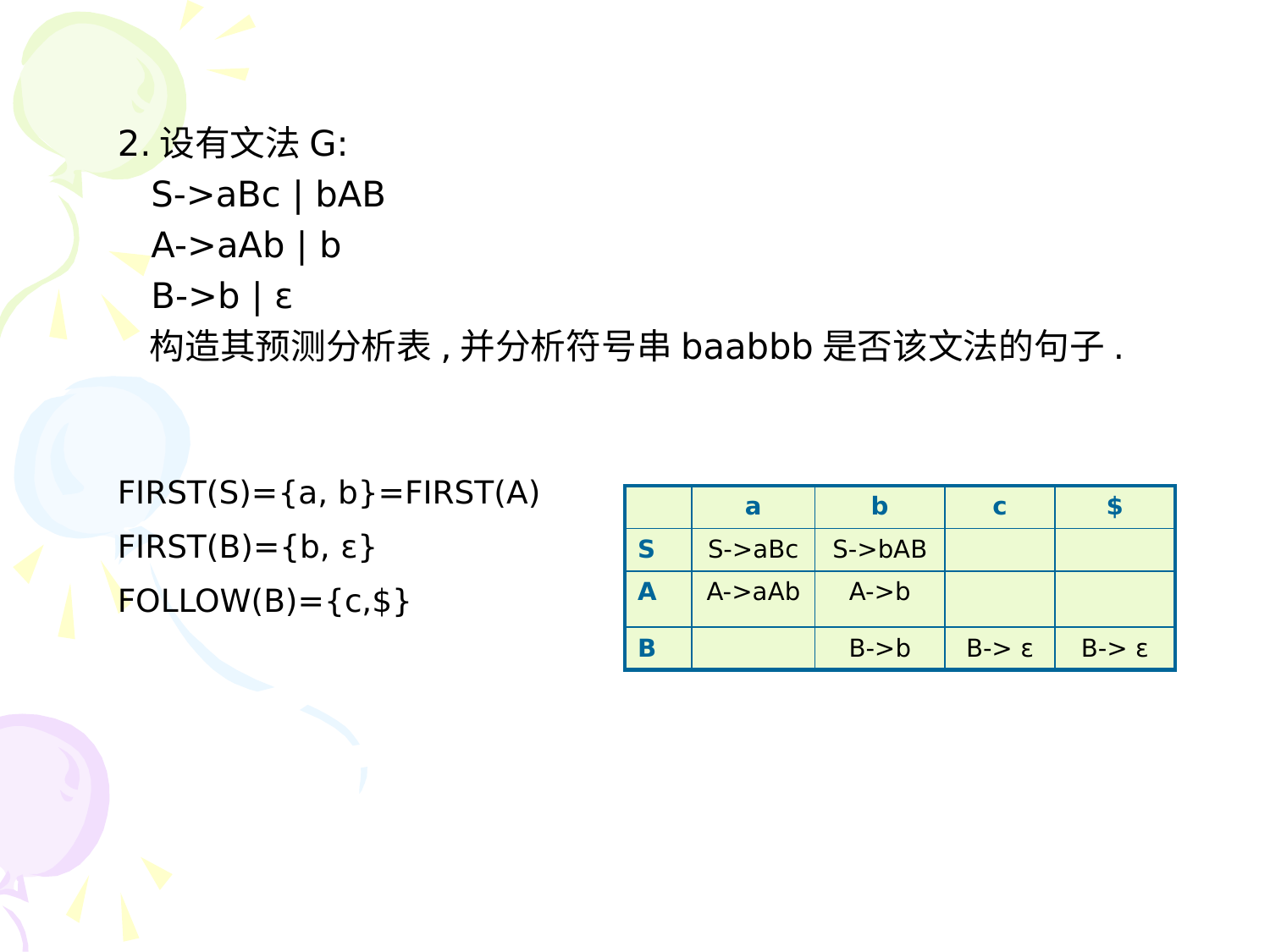

2.设有文法G:
   S->aBc | bAB
   A->aAb | b
   B->b | ε
   构造其预测分析表,并分析符号串baabbb是否该文法的句子.
FIRST(S)={a, b}=FIRST(A)
FIRST(B)={b, ε}
FOLLOW(B)={c,$}
|  | a | b | c | $ |
| --- | --- | --- | --- | --- |
| S | S->aBc | S->bAB |  |  |
| A | A->aAb | A->b |  |  |
| B |  | B->b | B-> ε | B-> ε |
103